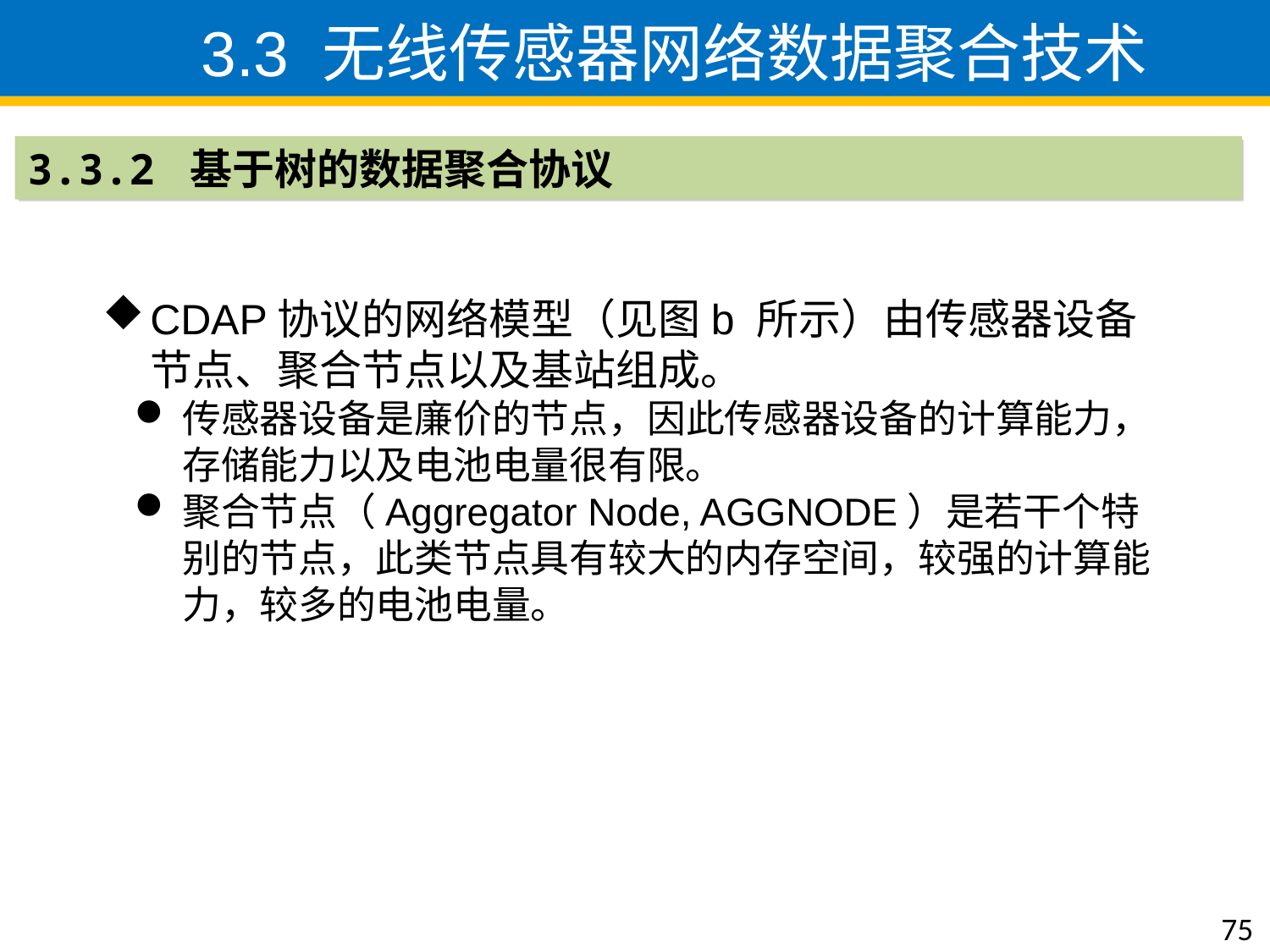

3.3 无线传感器网络数据聚合技术

3.3.2 基于树的数据聚合协议
CDAP协议的网络模型（见图b 所示）由传感器设备节点、聚合节点以及基站组成。
传感器设备是廉价的节点，因此传感器设备的计算能力，存储能力以及电池电量很有限。
聚合节点（Aggregator Node, AGGNODE）是若干个特别的节点，此类节点具有较大的内存空间，较强的计算能力，较多的电池电量。

75